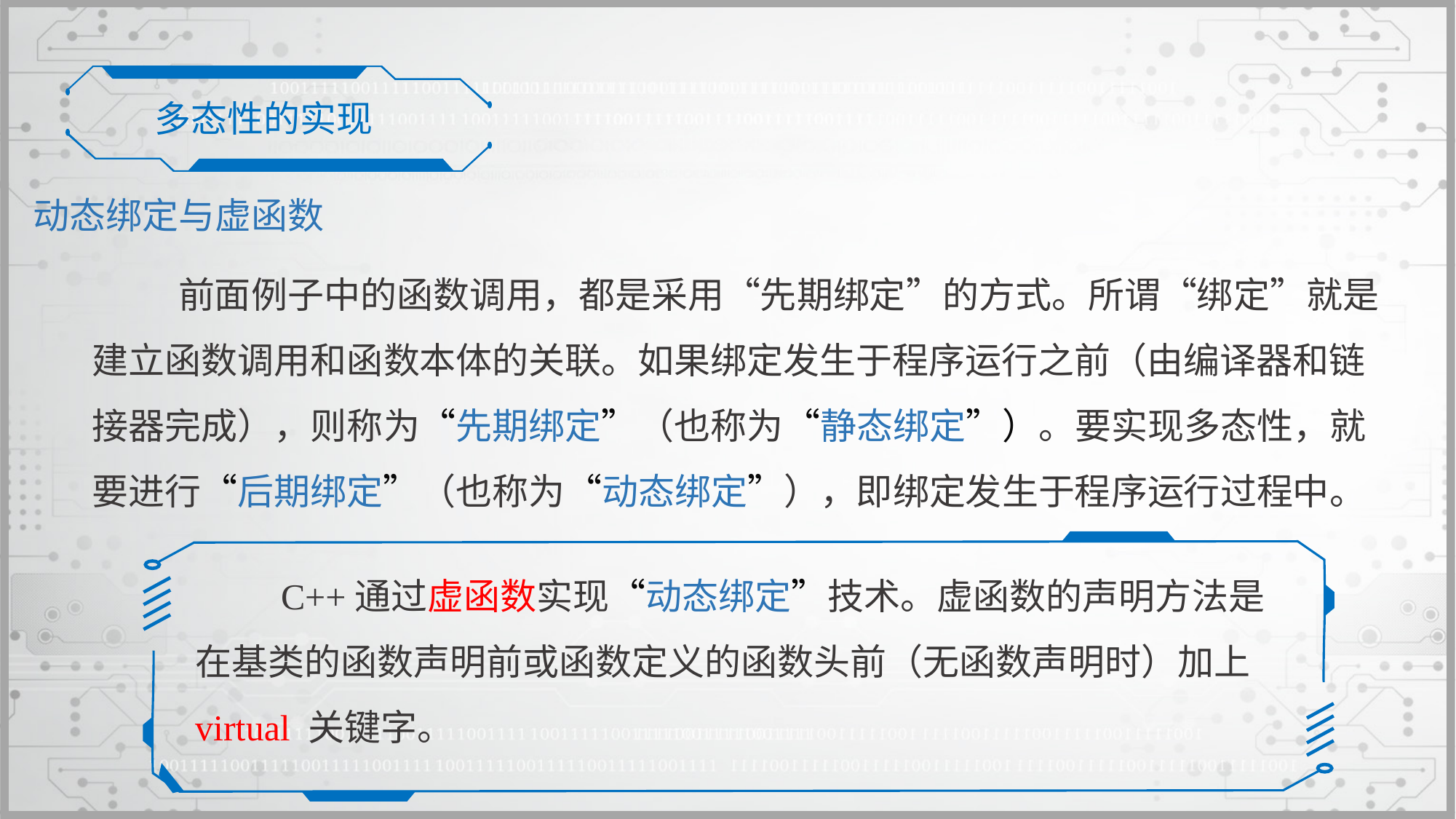

多态性的实现
动态绑定与虚函数
前面例子中的函数调用，都是采用“先期绑定”的方式。所谓“绑定”就是建立函数调用和函数本体的关联。如果绑定发生于程序运行之前（由编译器和链接器完成），则称为“先期绑定”（也称为“静态绑定”）。要实现多态性，就要进行“后期绑定”（也称为“动态绑定”），即绑定发生于程序运行过程中。

C++通过虚函数实现“动态绑定”技术。虚函数的声明方法是在基类的函数声明前或函数定义的函数头前（无函数声明时）加上 virtual 关键字。